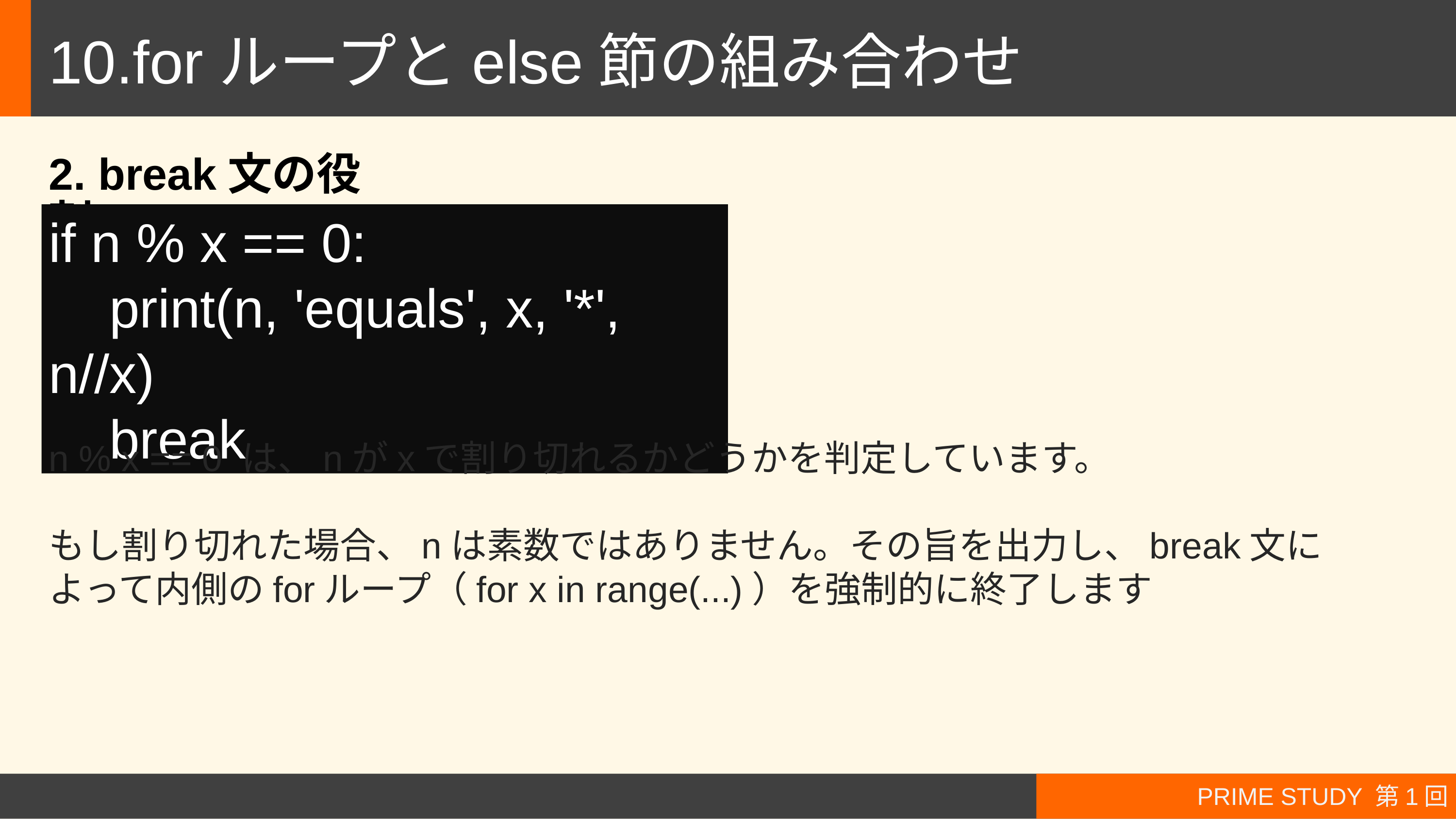

# 10.forループとelse節の組み合わせ
2. break文の役割
if n % x == 0:
    print(n, 'equals', x, '*', n//x)
    break
n % x == 0 は、nがxで割り切れるかどうかを判定しています。

もし割り切れた場合、nは素数ではありません。その旨を出力し、break文によって内側のforループ（for x in range(...)）を強制的に終了します
PRIME STUDY 第1回